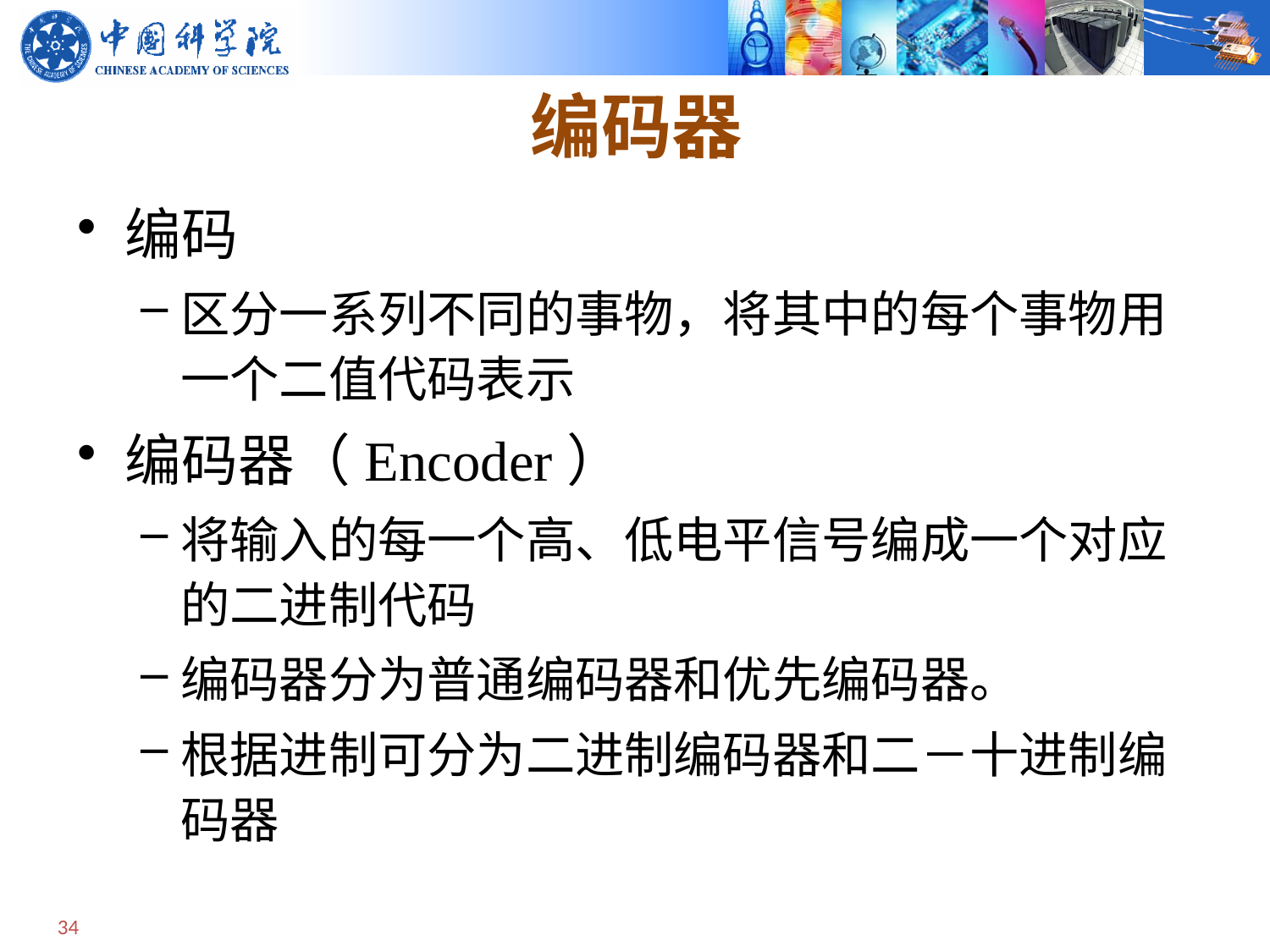

# 编码器
编码
区分一系列不同的事物，将其中的每个事物用一个二值代码表示
编码器（Encoder）
将输入的每一个高、低电平信号编成一个对应的二进制代码
编码器分为普通编码器和优先编码器。
根据进制可分为二进制编码器和二－十进制编码器